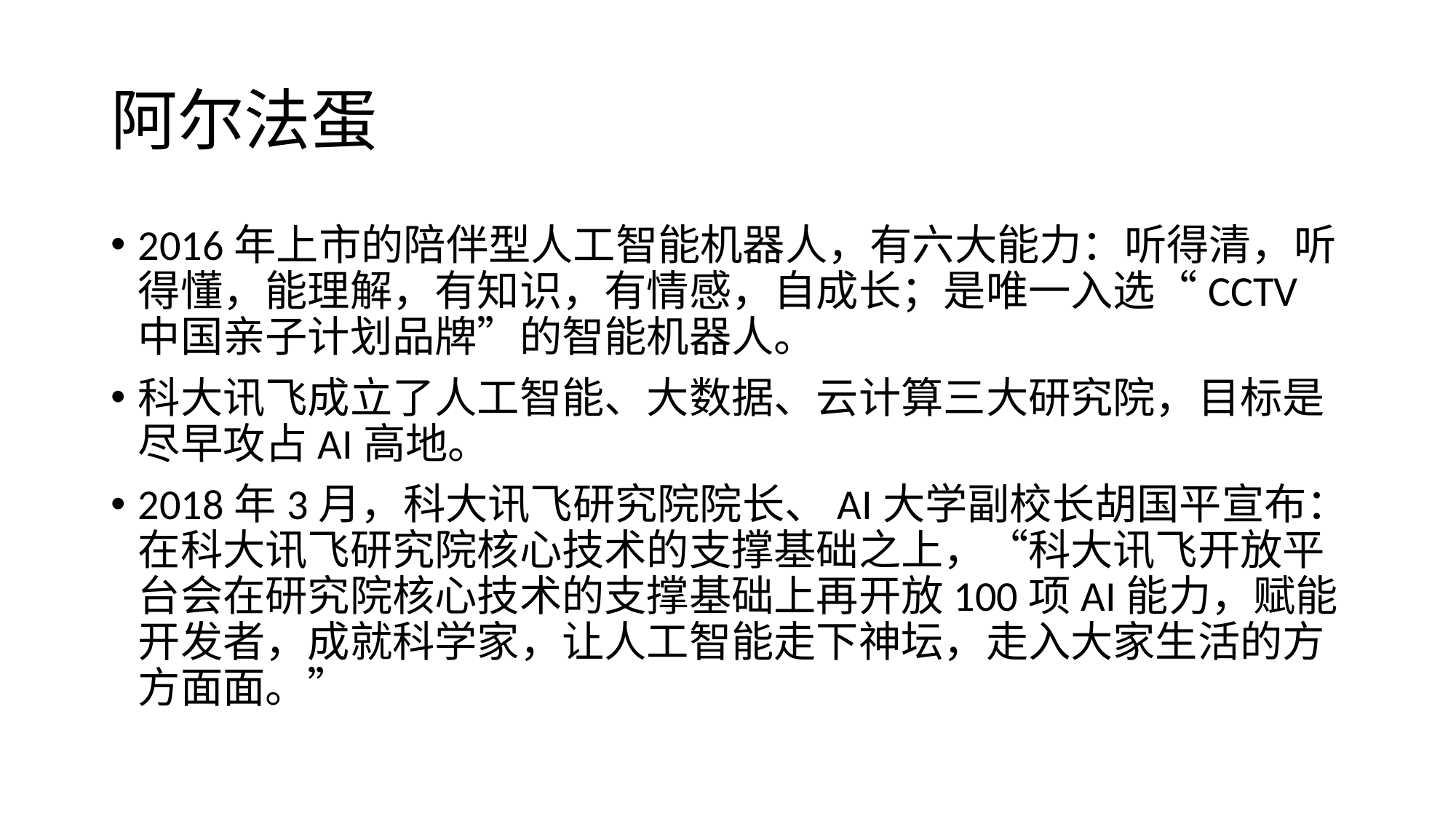

# 阿尔法蛋
2016年上市的陪伴型人工智能机器人，有六大能力：听得清，听得懂，能理解，有知识，有情感，自成长；是唯一入选“CCTV中国亲子计划品牌”的智能机器人。
科大讯飞成立了人工智能、大数据、云计算三大研究院，目标是尽早攻占AI高地。
2018年3月，科大讯飞研究院院长、AI大学副校长胡国平宣布：在科大讯飞研究院核心技术的支撑基础之上，“科大讯飞开放平台会在研究院核心技术的支撑基础上再开放100项AI能力，赋能开发者，成就科学家，让人工智能走下神坛，走入大家生活的方方面面。”